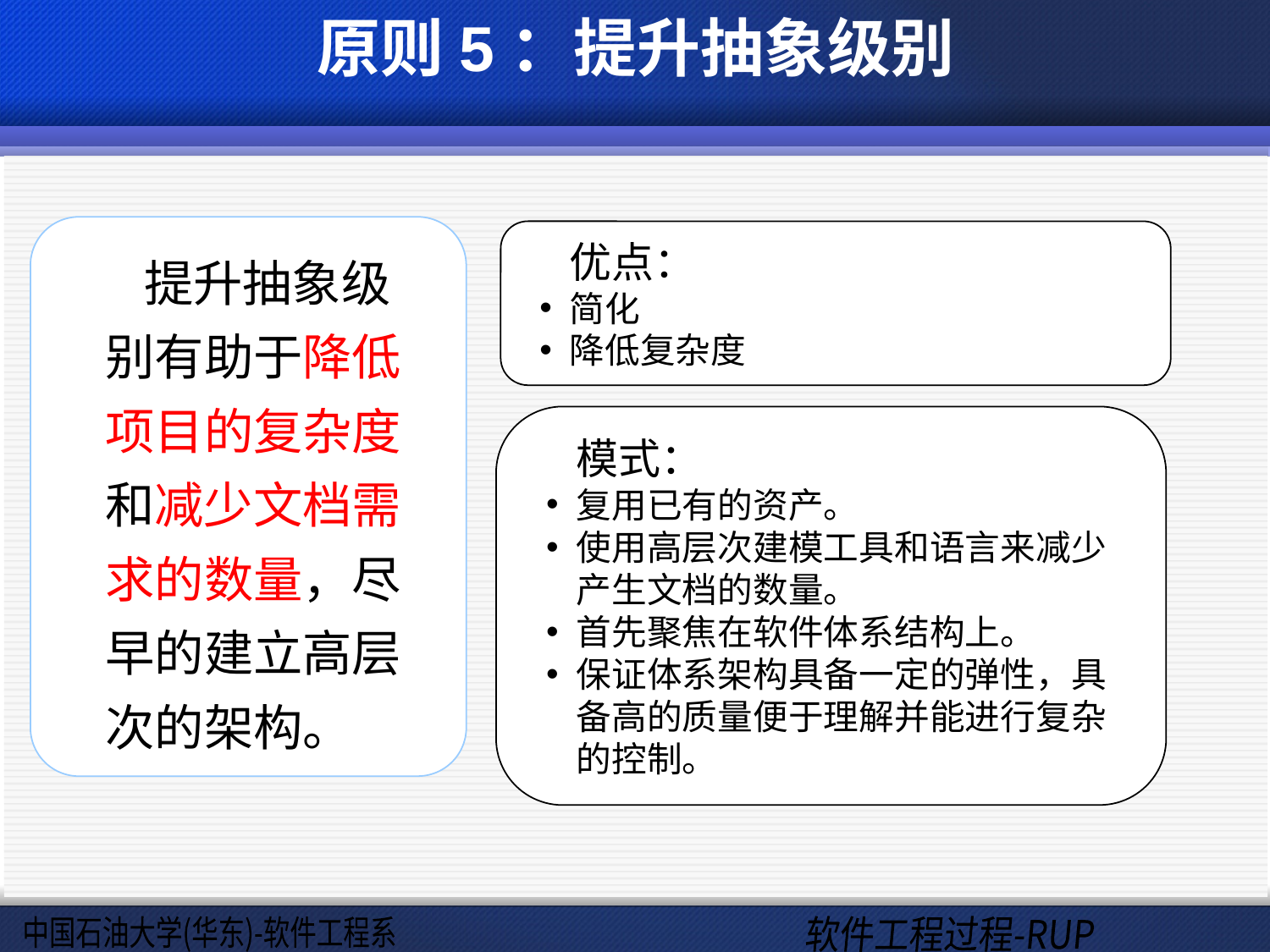

# 原则5：提升抽象级别
   提升抽象级别有助于降低项目的复杂度和减少文档需求的数量，尽早的建立高层次的架构。
优点：
简化
降低复杂度
模式：
复用已有的资产。
使用高层次建模工具和语言来减少产生文档的数量。
首先聚焦在软件体系结构上。
保证体系架构具备一定的弹性，具备高的质量便于理解并能进行复杂的控制。